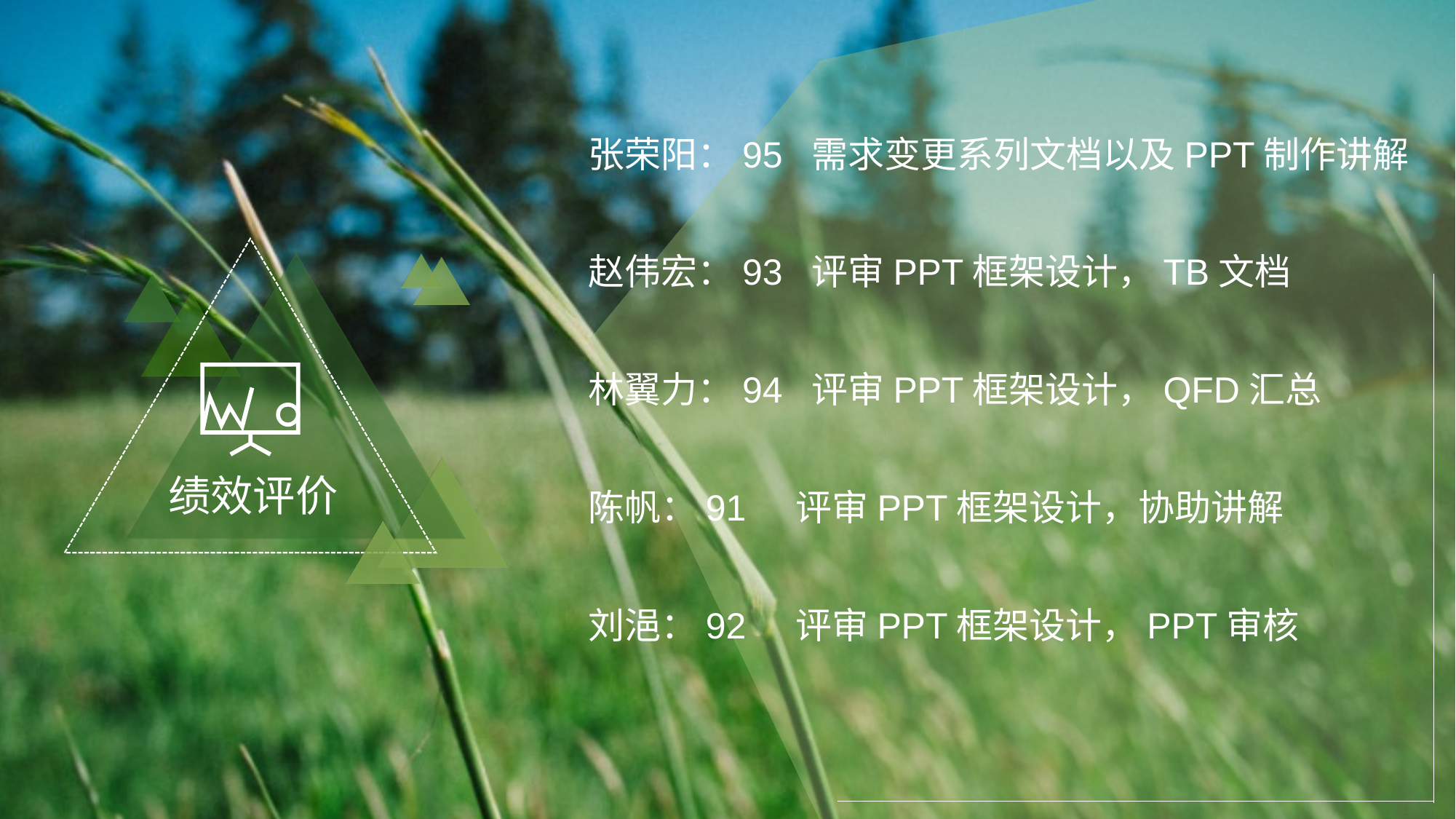

张荣阳：95  需求变更系列文档以及PPT制作讲解

    赵伟宏：93  评审PPT框架设计，TB文档

    林翼力：94  评审PPT框架设计，QFD汇总

    陈帆：91    评审PPT框架设计，协助讲解

    刘浥：92    评审PPT框架设计，PPT审核

绩效评价